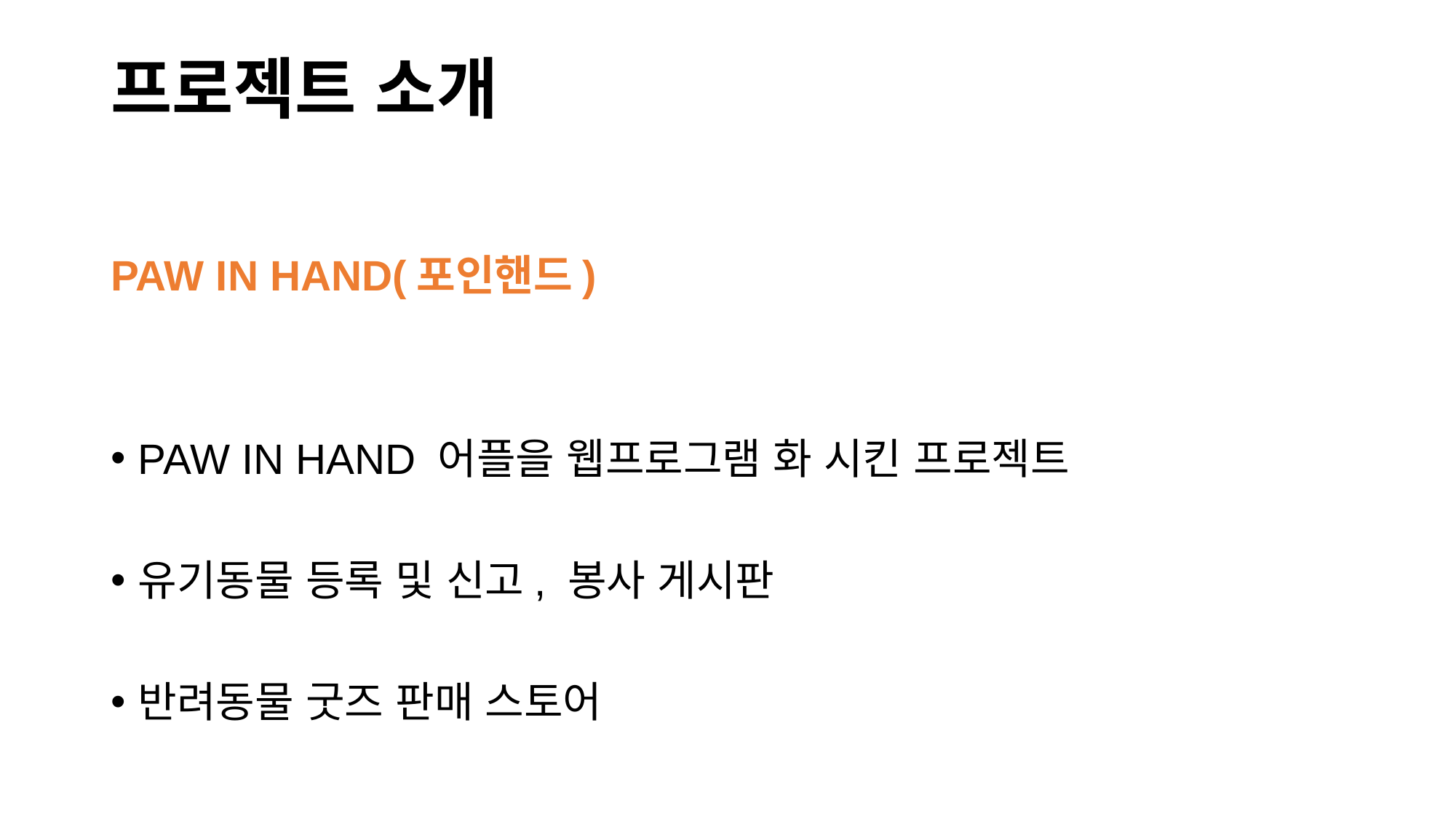

# 프로젝트 소개

PAW IN HAND(포인핸드)

PAW IN HAND 어플을 웹프로그램 화 시킨 프로젝트

유기동물 등록 및 신고, 봉사 게시판

반려동물 굿즈 판매 스토어